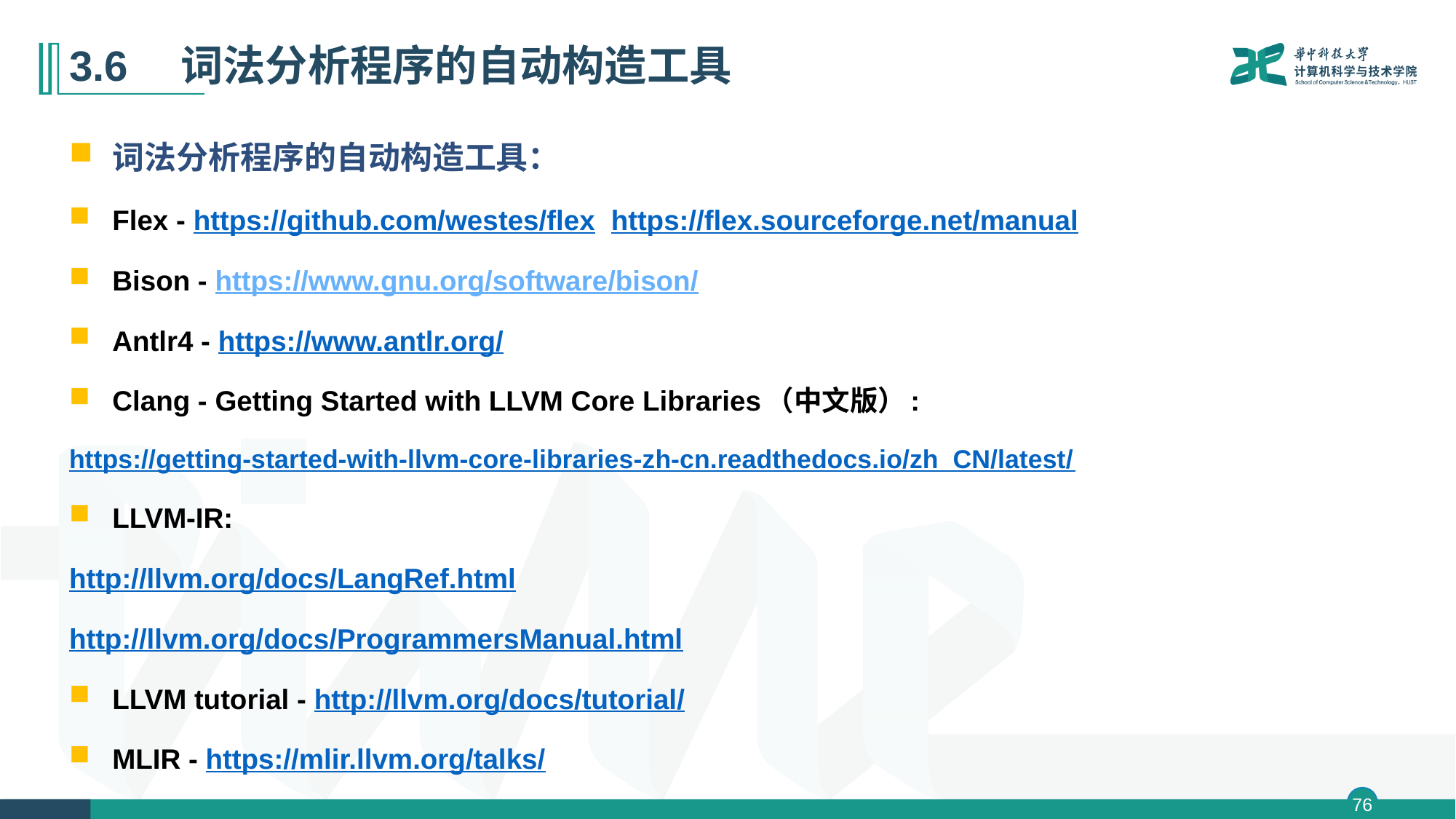

# 3.6　词法分析程序的自动构造工具
词法分析程序的自动构造工具：
Flex - https://github.com/westes/flex  https://flex.sourceforge.net/manual
Bison - https://www.gnu.org/software/bison/
Antlr4 - https://www.antlr.org/
Clang - Getting Started with LLVM Core Libraries（中文版）:
https://getting-started-with-llvm-core-libraries-zh-cn.readthedocs.io/zh_CN/latest/
LLVM-IR:
http://llvm.org/docs/LangRef.html
http://llvm.org/docs/ProgrammersManual.html
LLVM tutorial - http://llvm.org/docs/tutorial/
MLIR - https://mlir.llvm.org/talks/